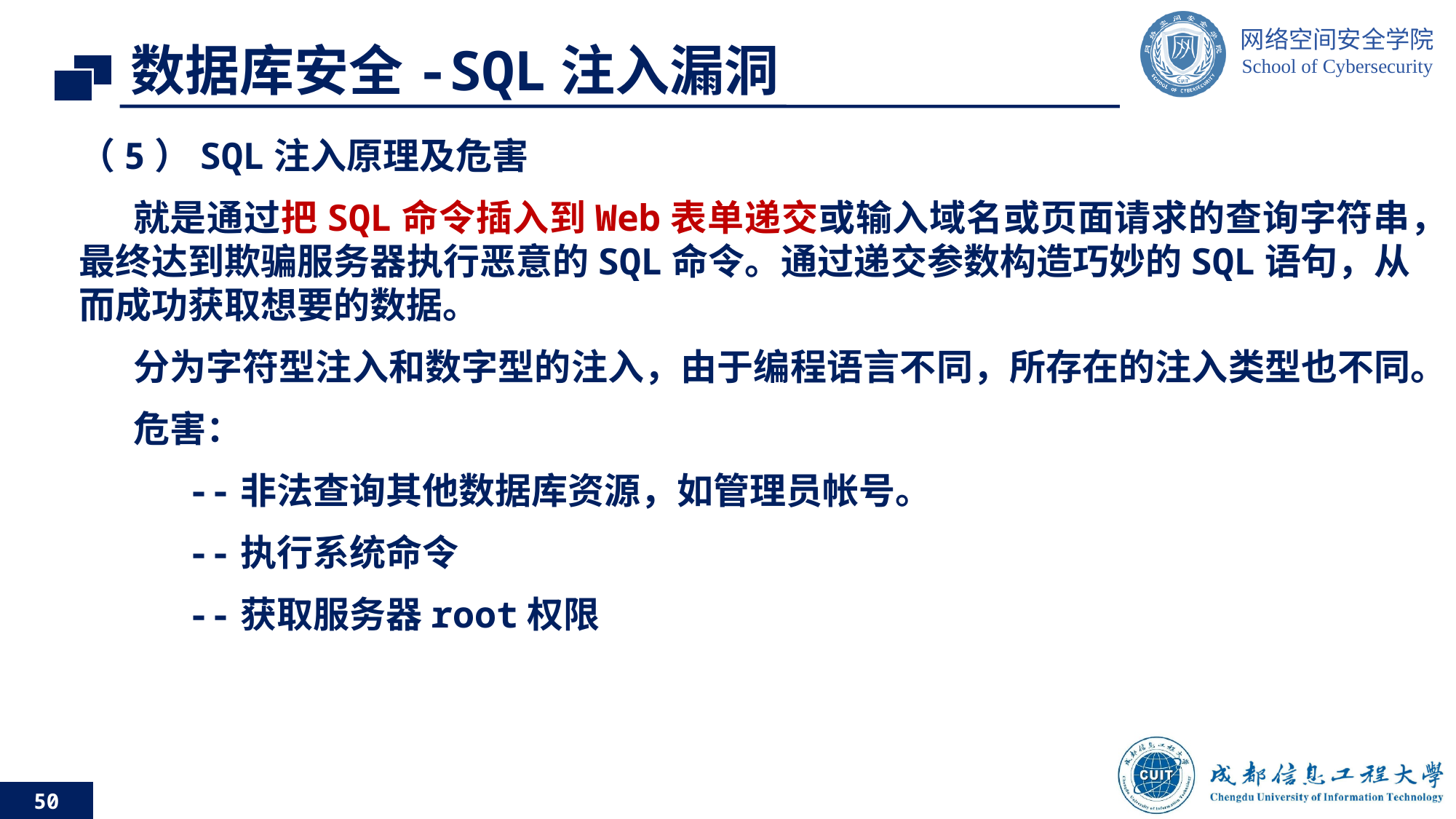

# 数据库安全-SQL注入漏洞
（5）SQL注入原理及危害
就是通过把SQL命令插入到Web表单递交或输入域名或页面请求的查询字符串，最终达到欺骗服务器执行恶意的SQL命令。通过递交参数构造巧妙的SQL语句，从而成功获取想要的数据。
分为字符型注入和数字型的注入，由于编程语言不同，所存在的注入类型也不同。
危害：
	--非法查询其他数据库资源，如管理员帐号。
	--执行系统命令
	--获取服务器root权限
50